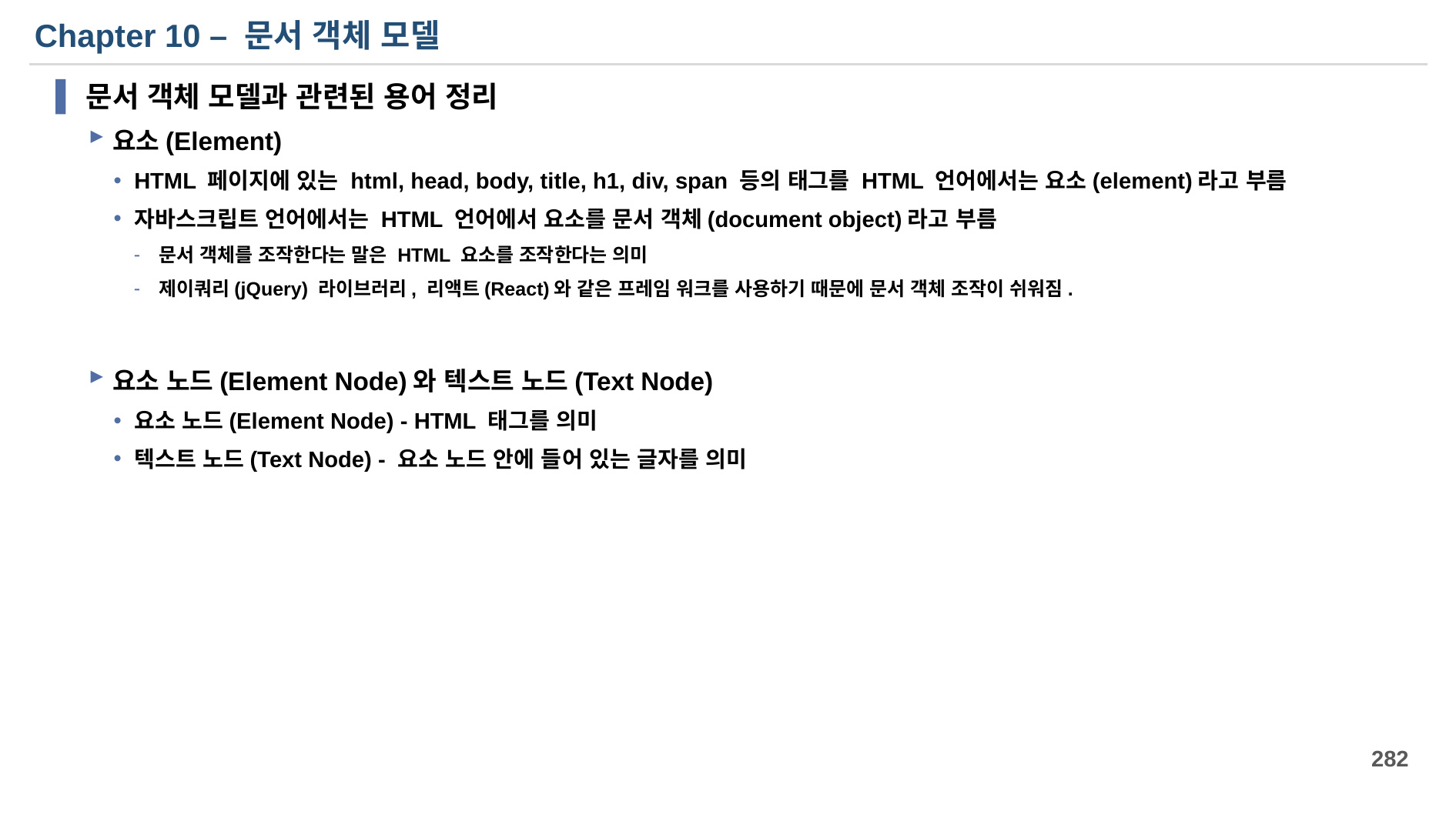

# Chapter 10 – 문서 객체 모델
문서 객체 모델과 관련된 용어 정리
요소(Element)
HTML 페이지에 있는 html, head, body, title, h1, div, span 등의 태그를 HTML 언어에서는 요소(element)라고 부름
자바스크립트 언어에서는 HTML 언어에서 요소를 문서 객체(document object)라고 부름
문서 객체를 조작한다는 말은 HTML 요소를 조작한다는 의미
제이쿼리(jQuery) 라이브러리, 리액트(React)와 같은 프레임 워크를 사용하기 때문에 문서 객체 조작이 쉬워짐.

요소 노드(Element Node)와 텍스트 노드(Text Node)
요소 노드(Element Node) - HTML 태그를 의미
텍스트 노드(Text Node) - 요소 노드 안에 들어 있는 글자를 의미

282